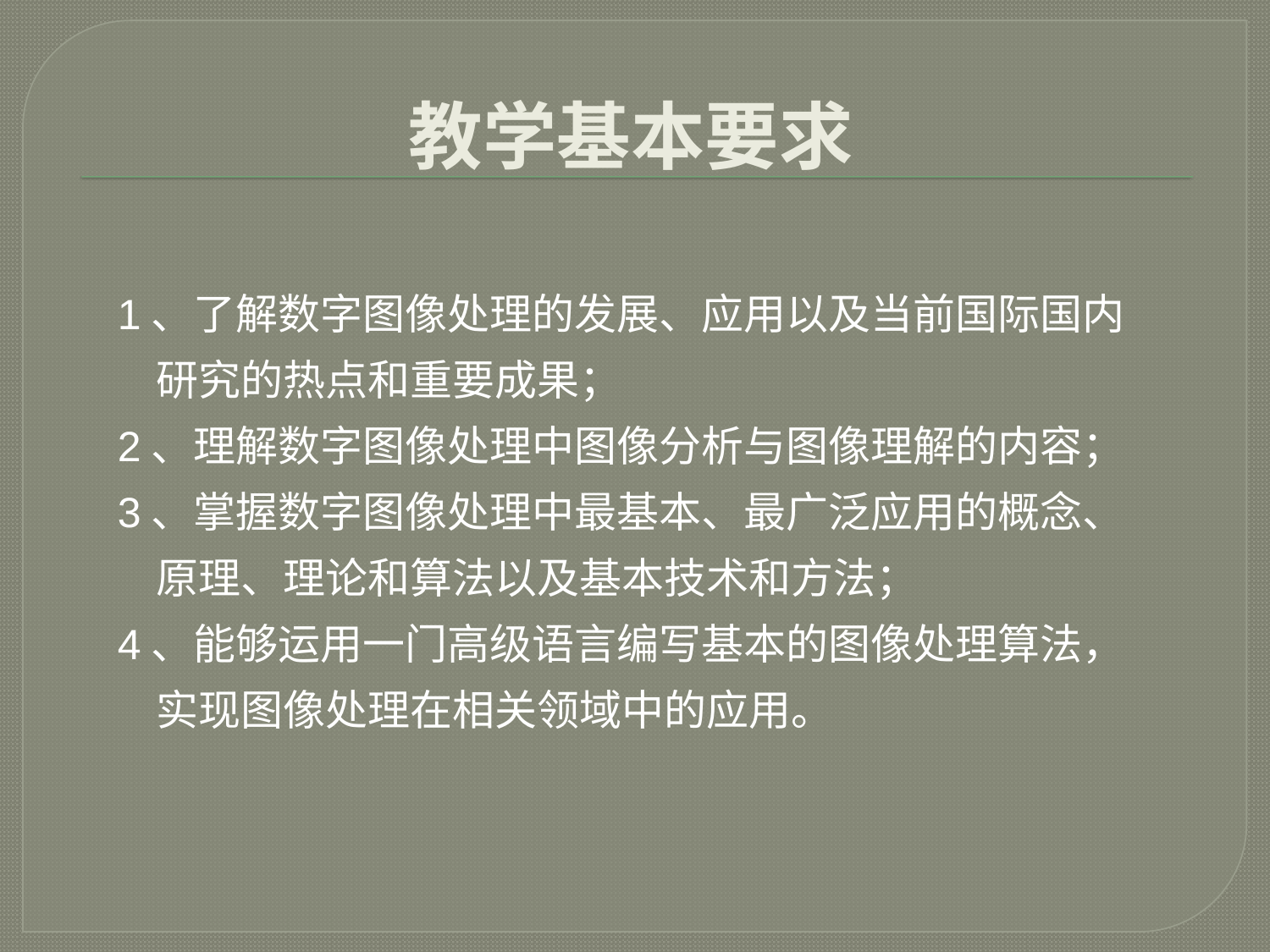

教学基本要求
1、了解数字图像处理的发展、应用以及当前国际国内
   研究的热点和重要成果；
2、理解数字图像处理中图像分析与图像理解的内容；
3、掌握数字图像处理中最基本、最广泛应用的概念、
   原理、理论和算法以及基本技术和方法；
4、能够运用一门高级语言编写基本的图像处理算法，
   实现图像处理在相关领域中的应用。